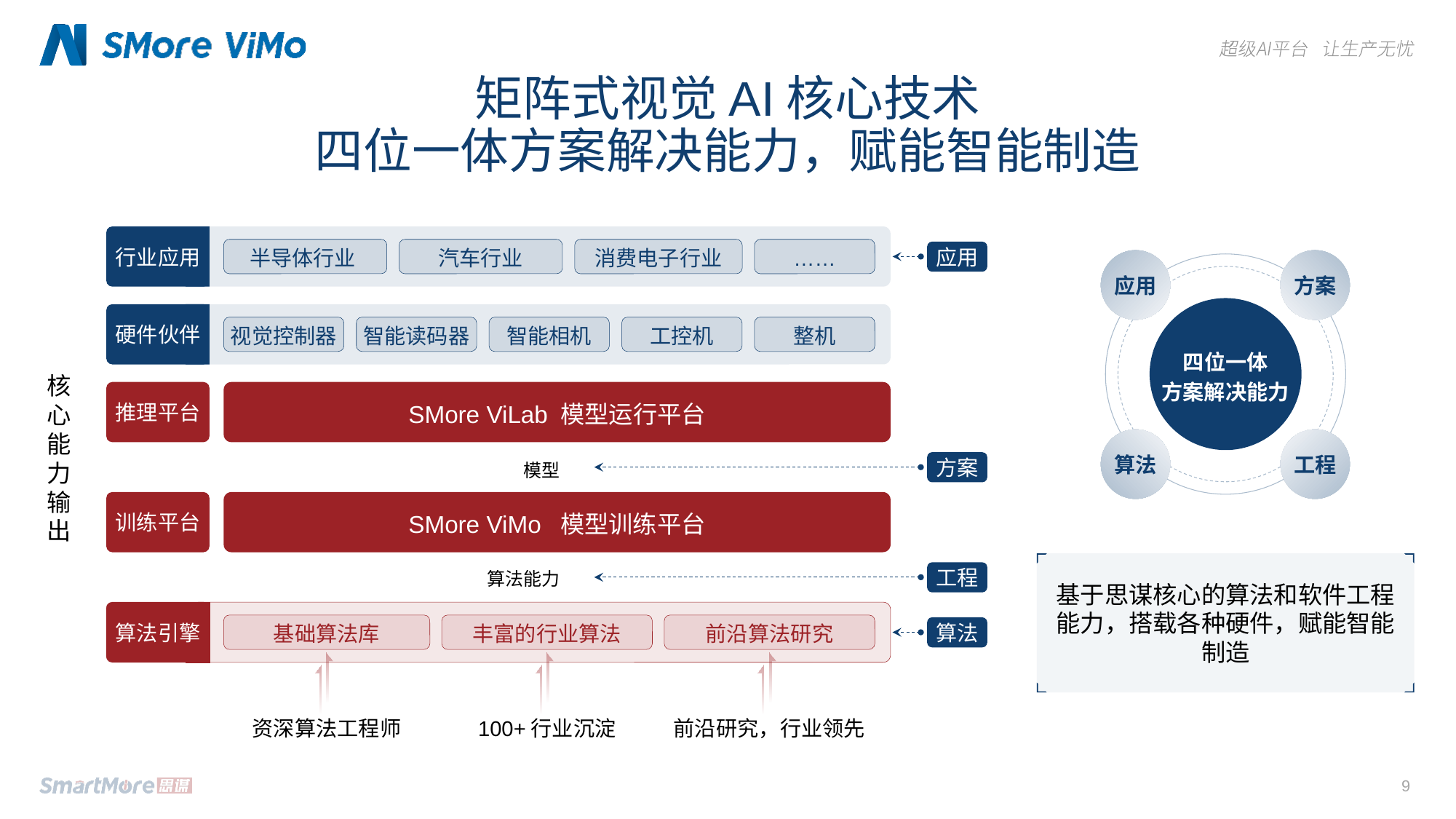

矩阵式视觉AI核心技术
四位一体方案解决能力，赋能智能制造
行业应用

半导体行业
汽车行业
消费电子行业
……
应用

应用
方案

四位一体
方案解决能力
硬件伙伴

视觉控制器
智能读码器
智能相机
工控机
整机
核
心
能
力
输
出
推理平台
SMore ViLab 模型运行平台
算法
工程

方案
模型

训练平台
SMore ViMo  模型训练平台
基于思谋核心的算法和软件工程能力，搭载各种硬件，赋能智能制造

算法能力
工程

算法引擎

基础算法库
丰富的行业算法
前沿算法研究
算法

资深算法工程师
100+行业沉淀
前沿研究，行业领先